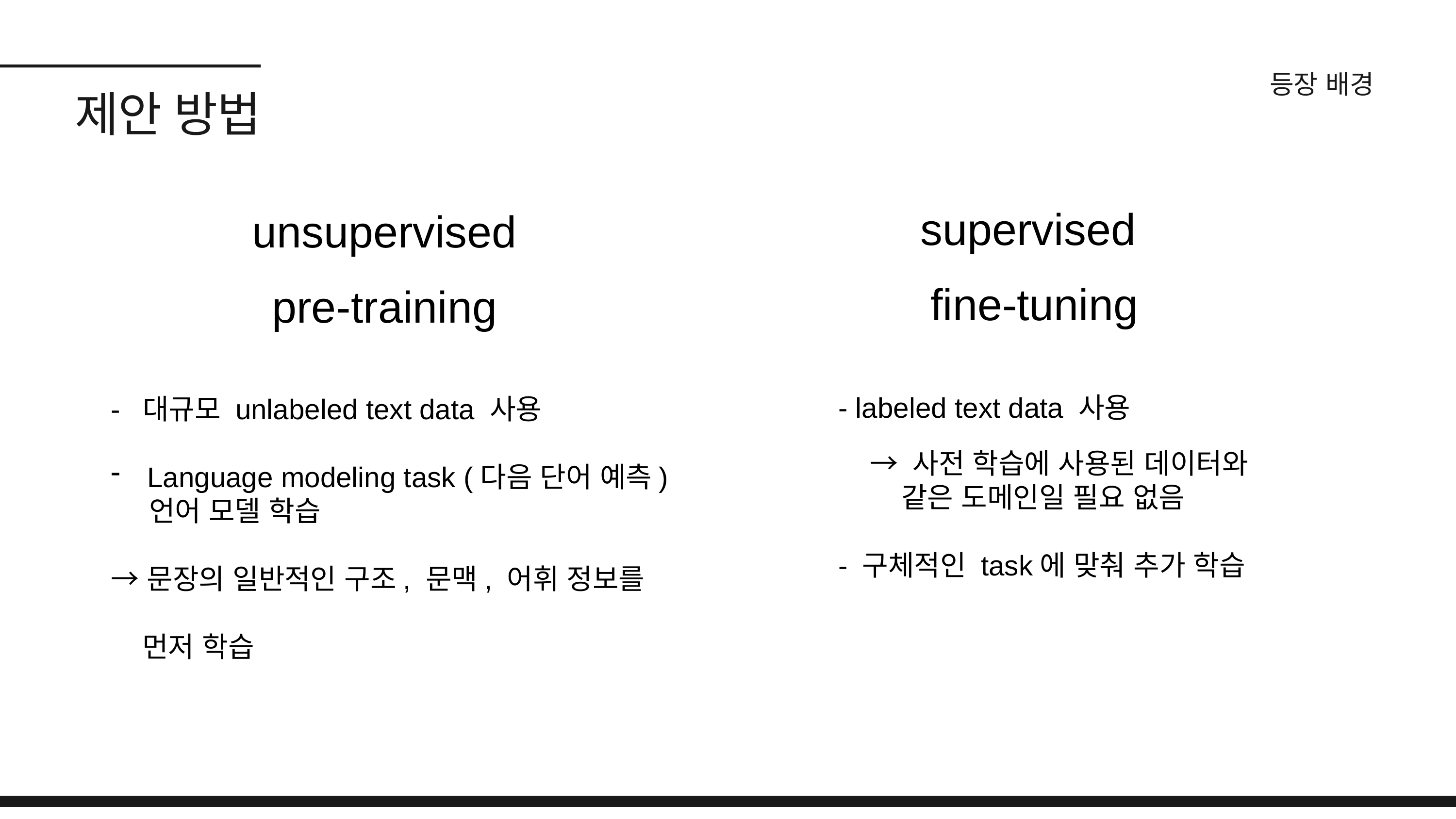

등장 배경

제안 방법
supervised

fine-tuning
unsupervised

pre-training
- labeled text data 사용

    → 사전 학습에 사용된 데이터와
        같은 도메인일 필요 없음

- 구체적인 task에 맞춰 추가 학습
-  대규모 unlabeled text data 사용
Language modeling task (다음 단어 예측)
    언어 모델 학습
→ 문장의 일반적인 구조, 문맥, 어휘 정보를
    먼저 학습